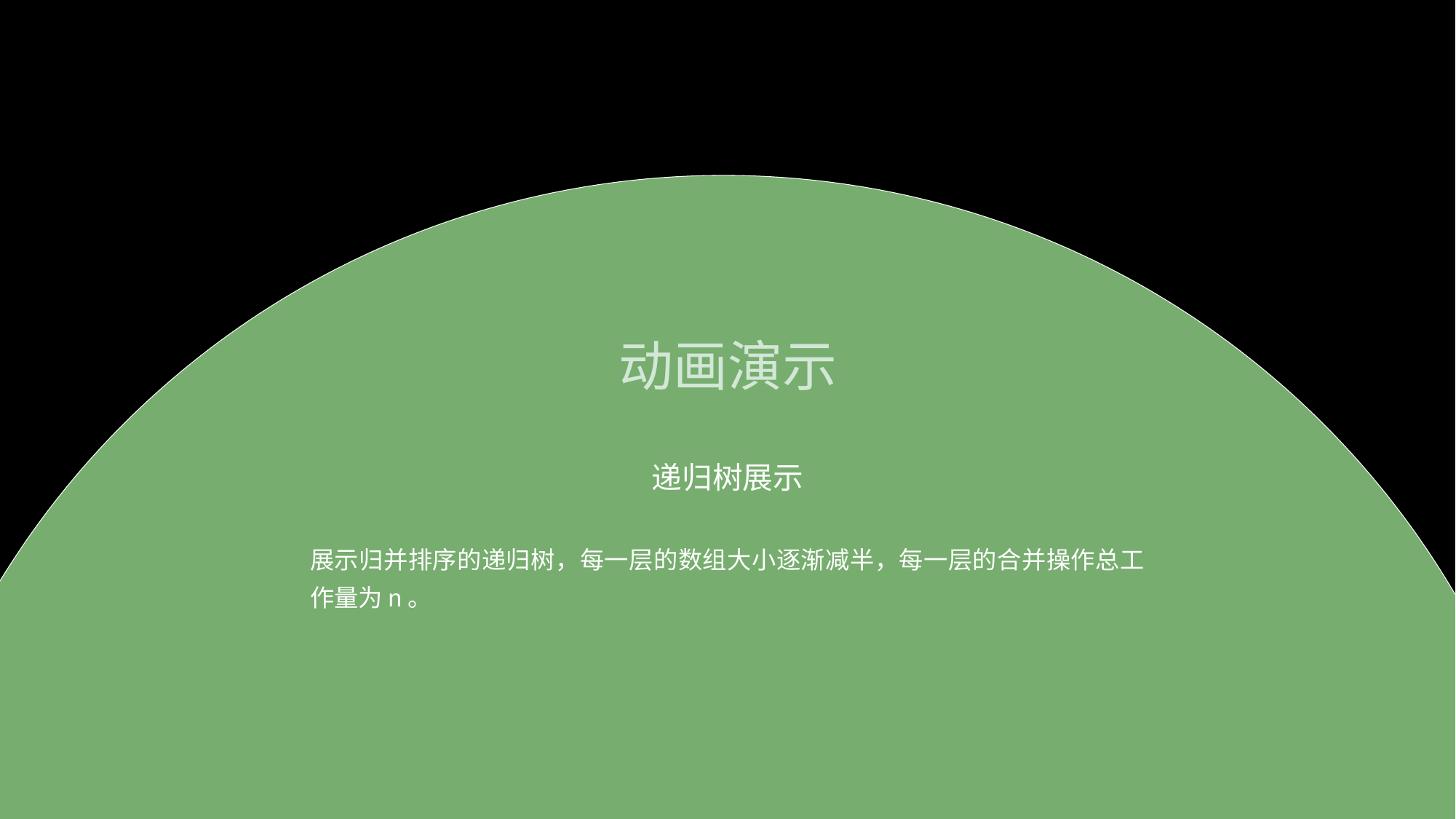

动画演示
递归树展示
展示归并排序的递归树，每一层的数组大小逐渐减半，每一层的合并操作总工作量为n。